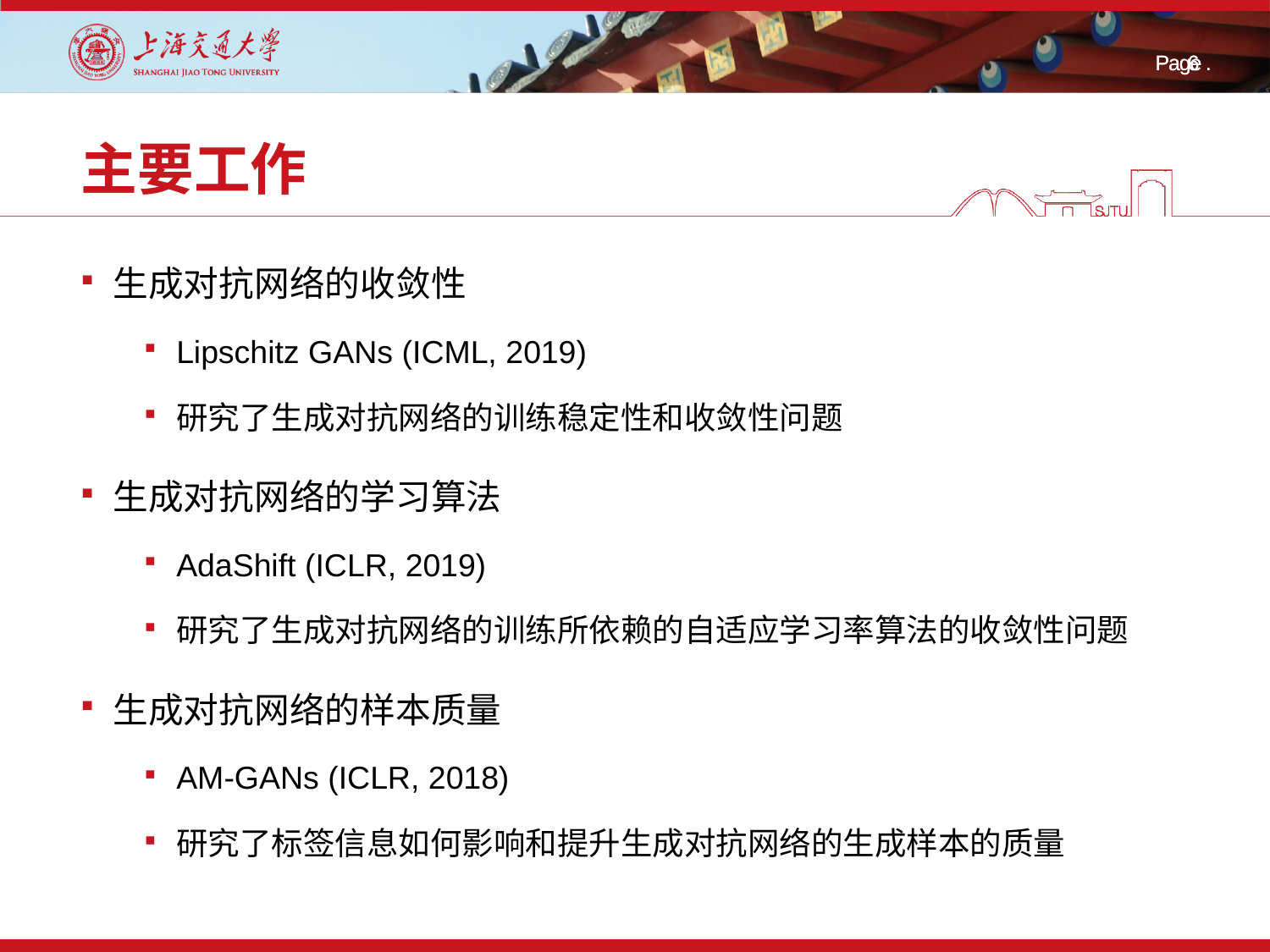

# 主要工作
生成对抗网络的收敛性
Lipschitz GANs (ICML, 2019)
研究了生成对抗网络的训练稳定性和收敛性问题
生成对抗网络的学习算法
AdaShift (ICLR, 2019)
研究了生成对抗网络的训练所依赖的自适应学习率算法的收敛性问题
生成对抗网络的样本质量
AM-GANs (ICLR, 2018)
研究了标签信息如何影响和提升生成对抗网络的生成样本的质量